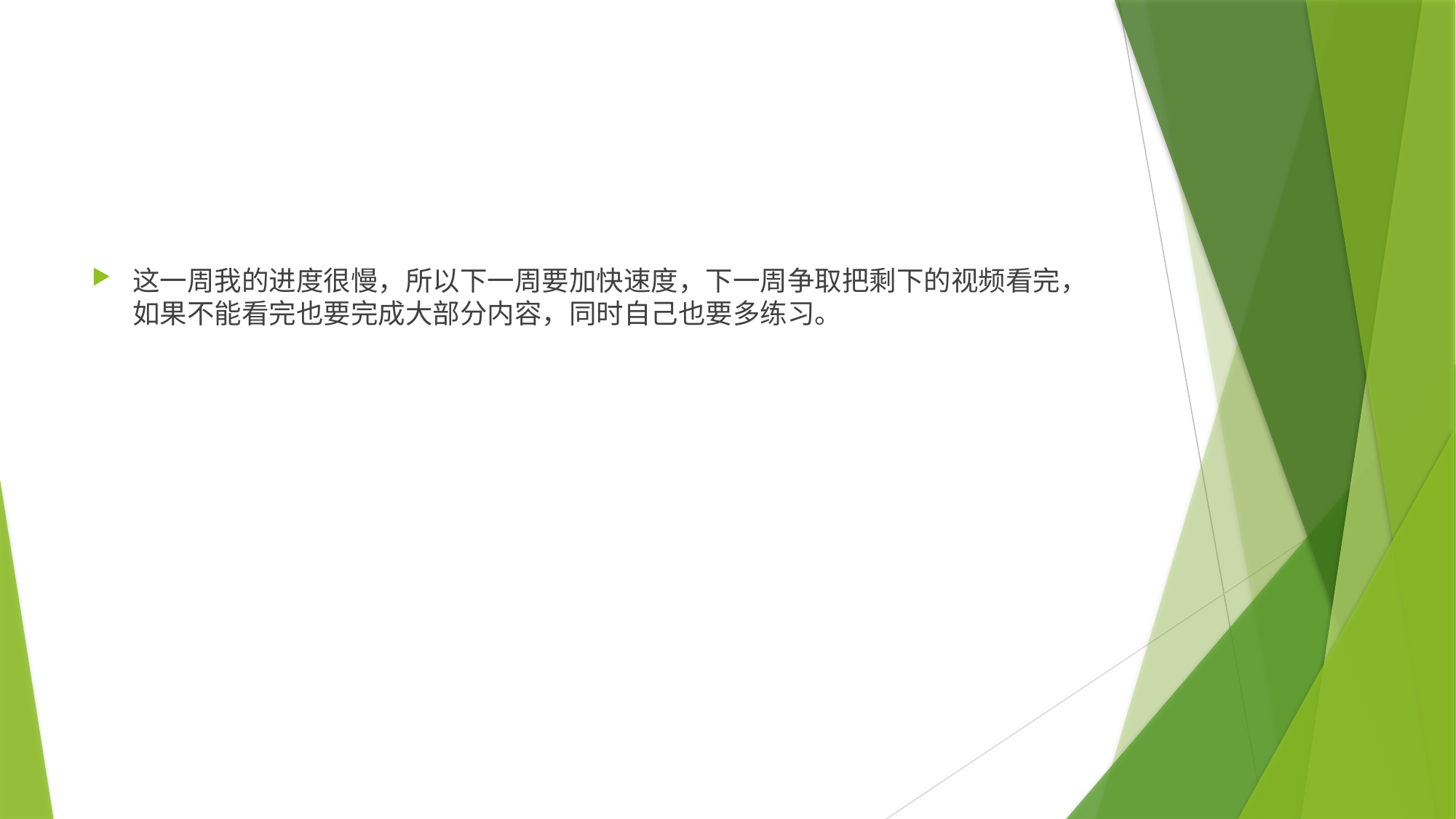

#
这一周我的进度很慢，所以下一周要加快速度，下一周争取把剩下的视频看完，如果不能看完也要完成大部分内容，同时自己也要多练习。